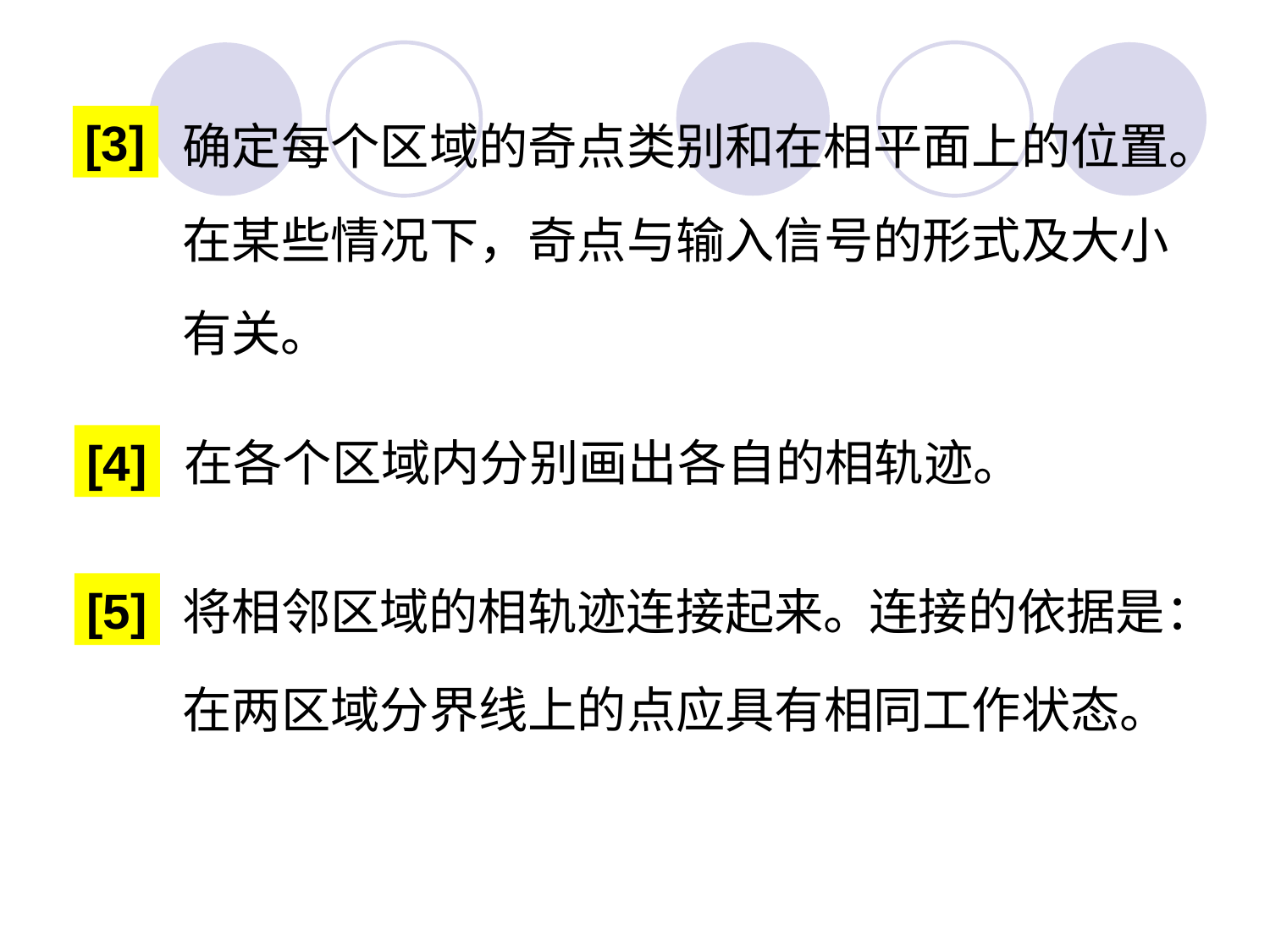

[3]
确定每个区域的奇点类别和在相平面上的位置。
在某些情况下，奇点与输入信号的形式及大小
有关。
[4]
在各个区域内分别画出各自的相轨迹。
[5]
连接的依据是：
在两区域分界线上的点应具有相同工作状态。
将相邻区域的相轨迹连接起来。
32